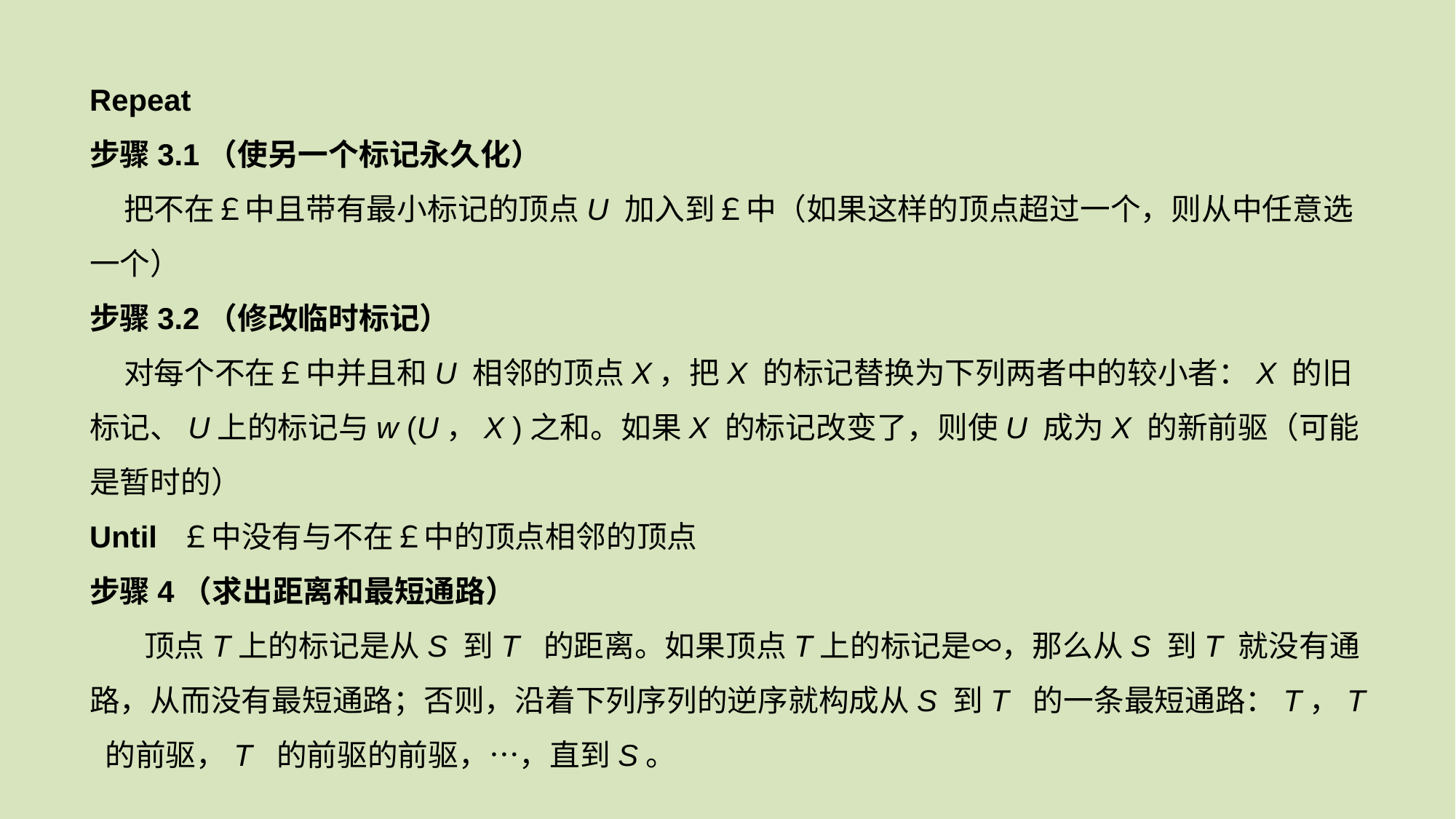

Repeat
步骤3.1（使另一个标记永久化）
    把不在￡中且带有最小标记的顶点U 加入到￡中（如果这样的顶点超过一个，则从中任意选一个）
步骤3.2（修改临时标记）
    对每个不在￡中并且和U 相邻的顶点X，把X 的标记替换为下列两者中的较小者：X 的旧标记、U上的标记与w (U，X )之和。如果X 的标记改变了，则使U 成为X 的新前驱（可能是暂时的）
Until  ￡中没有与不在￡中的顶点相邻的顶点
步骤4（求出距离和最短通路）
顶点T上的标记是从S 到T  的距离。如果顶点T上的标记是∞，那么从S 到T 就没有通路，从而没有最短通路；否则，沿着下列序列的逆序就构成从S 到T  的一条最短通路：T，T  的前驱，T  的前驱的前驱，…，直到S。